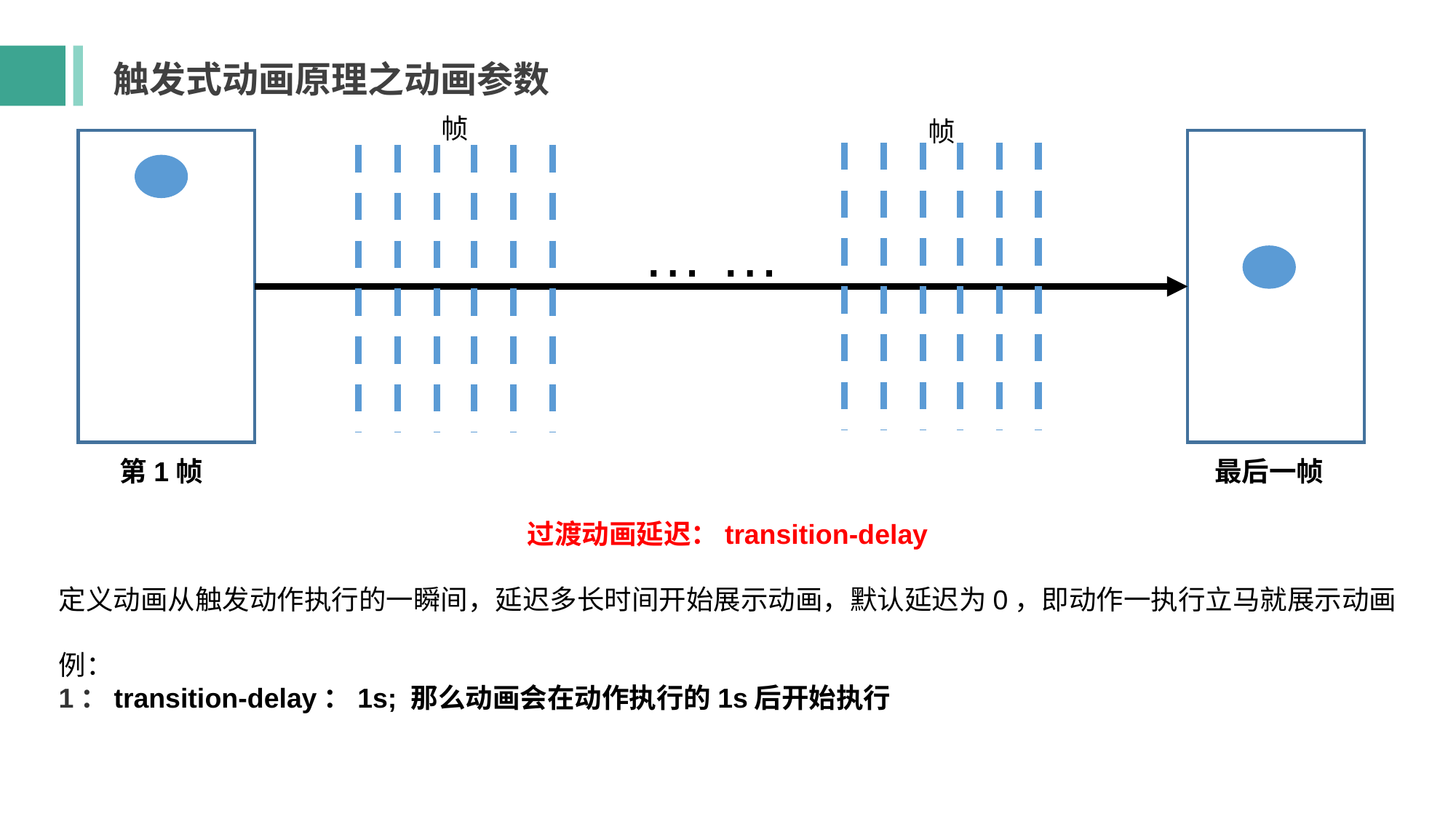

触发式动画原理之动画参数
帧
帧

… …

第1帧
最后一帧
过渡动画延迟：transition-delay

定义动画从触发动作执行的一瞬间，延迟多长时间开始展示动画，默认延迟为0，即动作一执行立马就展示动画

例：
1：transition-delay：1s; 那么动画会在动作执行的1s后开始执行